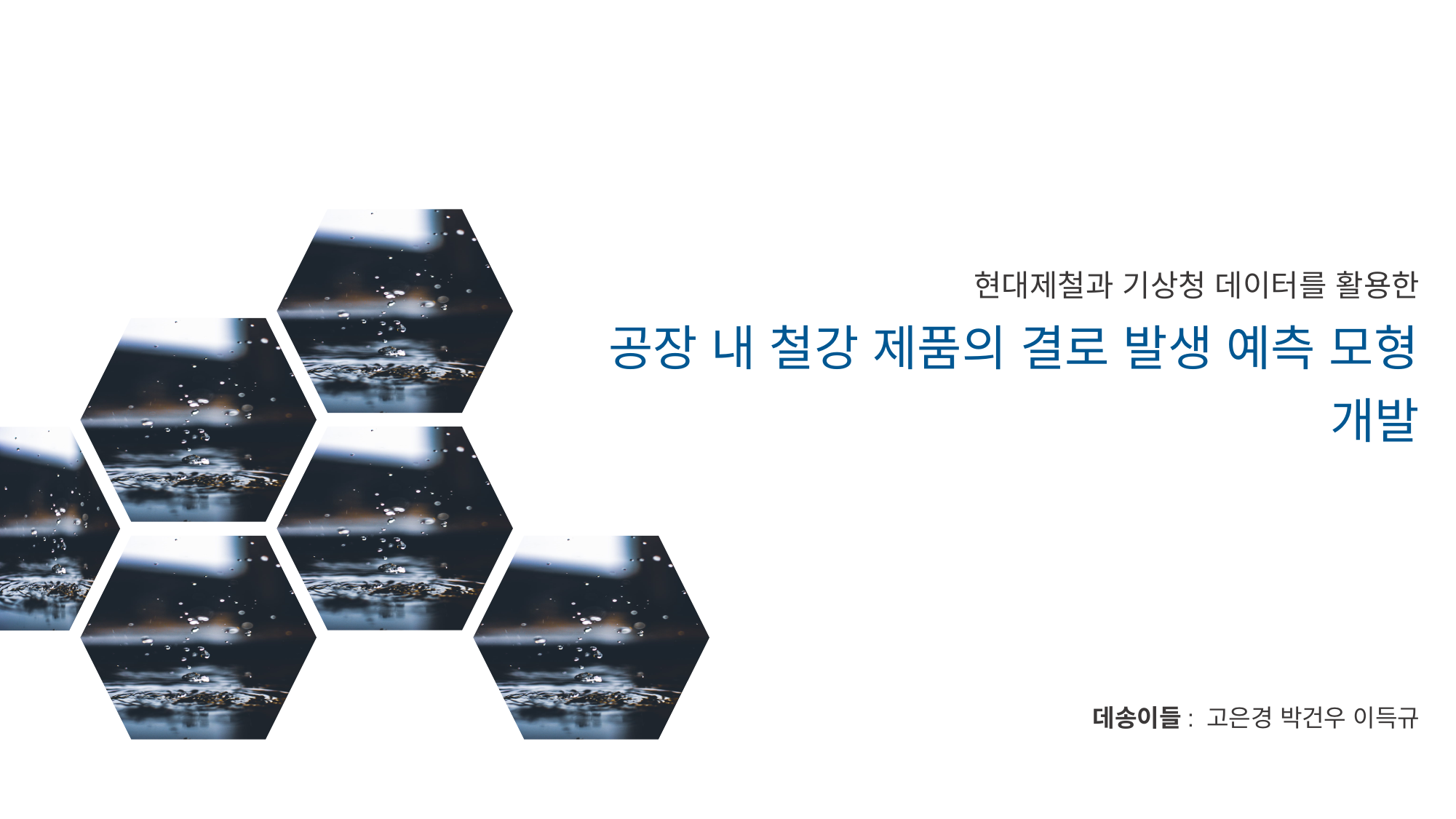

# 현대제철과 기상청 데이터를 활용한 공장 내 철강 제품의 결로 발생 예측 모형 개발
데송이들: 고은경 박건우 이득규